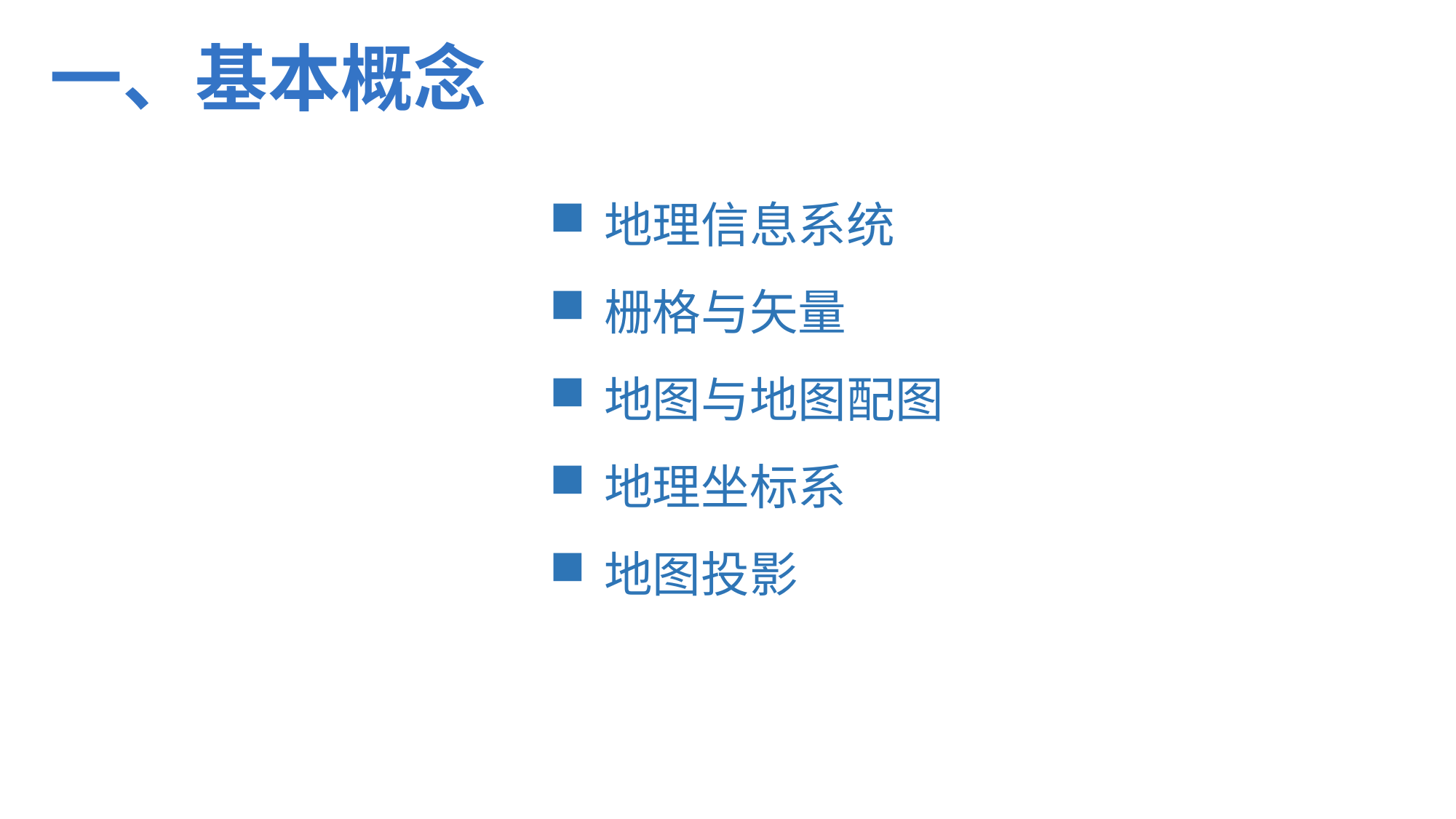

# 一、基本概念
地理信息系统
栅格与矢量
地图与地图配图
地理坐标系
地图投影